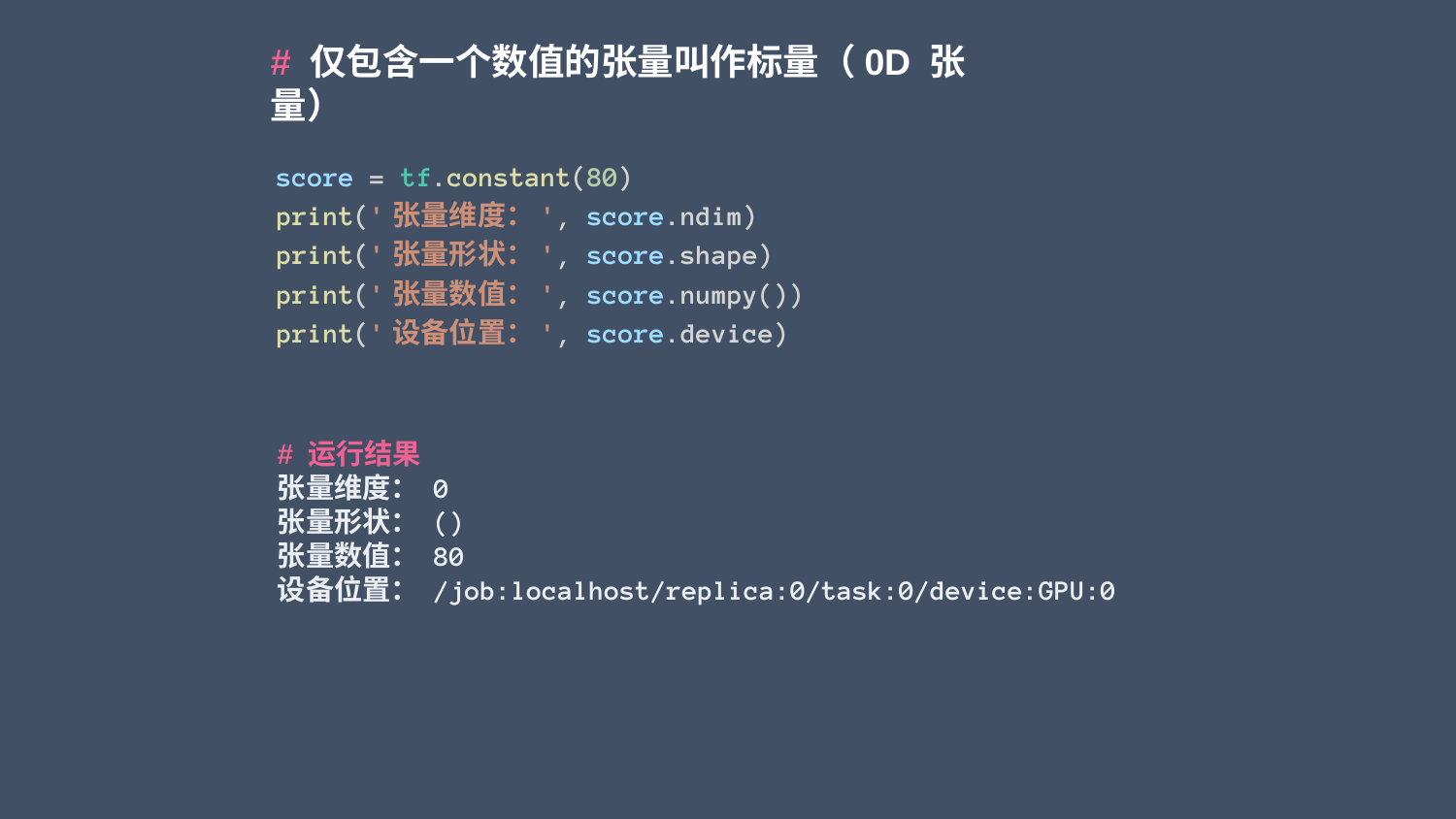

# 仅包含一个数值的张量叫作标量（0D 张量）
score = tf.constant(80)
print('张量维度：', score.ndim)
print('张量形状：', score.shape)
print('张量数值：', score.numpy())
print('设备位置：', score.device)

# 运行结果 张量维度： 0
张量形状： ()
张量数值： 80
设备位置： /job:localhost/replica:0/task:0/device:GPU:0